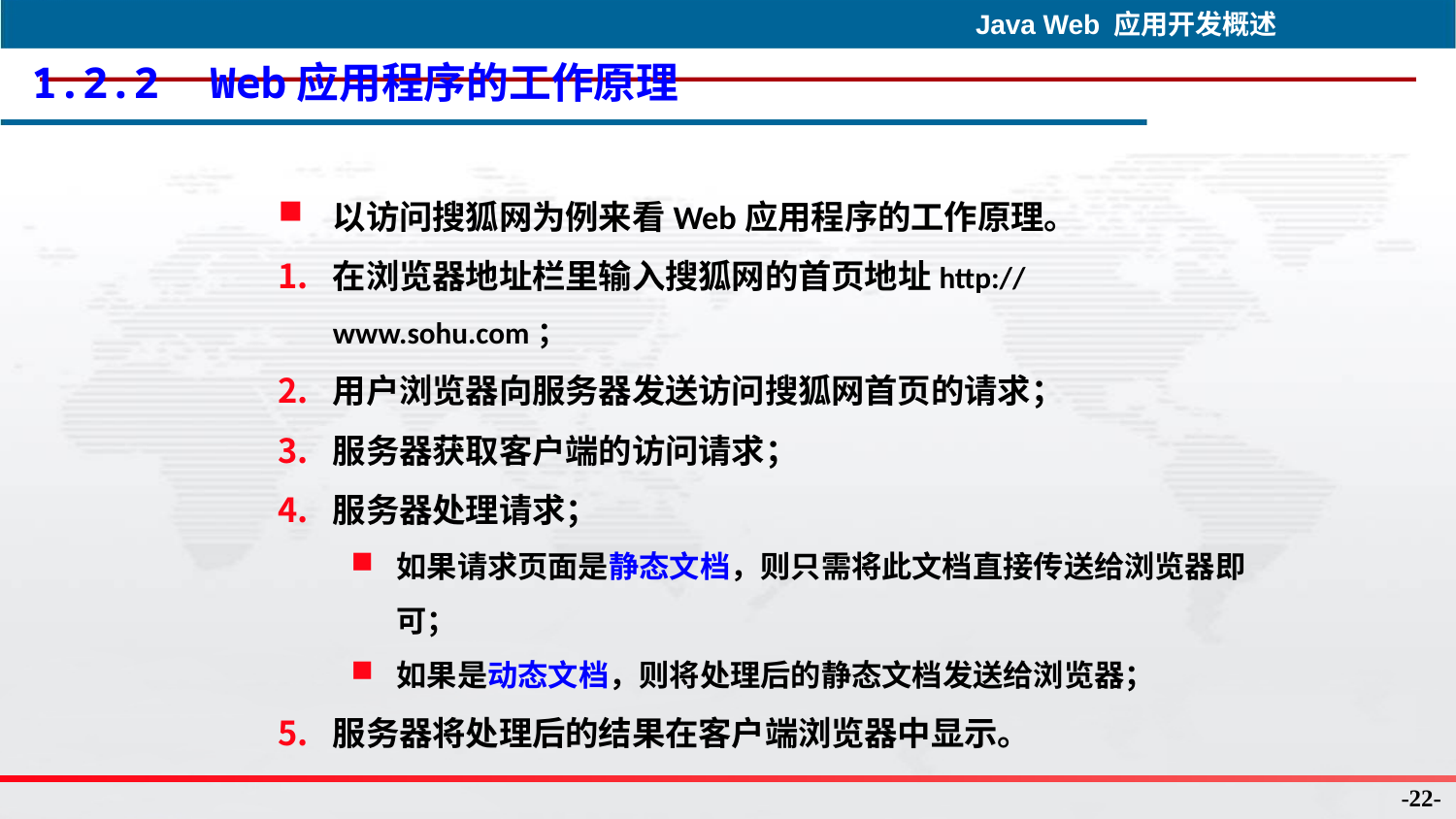

1.2.2  Web应用程序的工作原理
以访问搜狐网为例来看Web应用程序的工作原理。
在浏览器地址栏里输入搜狐网的首页地址http://www.sohu.com；
用户浏览器向服务器发送访问搜狐网首页的请求；
服务器获取客户端的访问请求；
服务器处理请求；
如果请求页面是静态文档，则只需将此文档直接传送给浏览器即可；
如果是动态文档，则将处理后的静态文档发送给浏览器；
服务器将处理后的结果在客户端浏览器中显示。

-22-